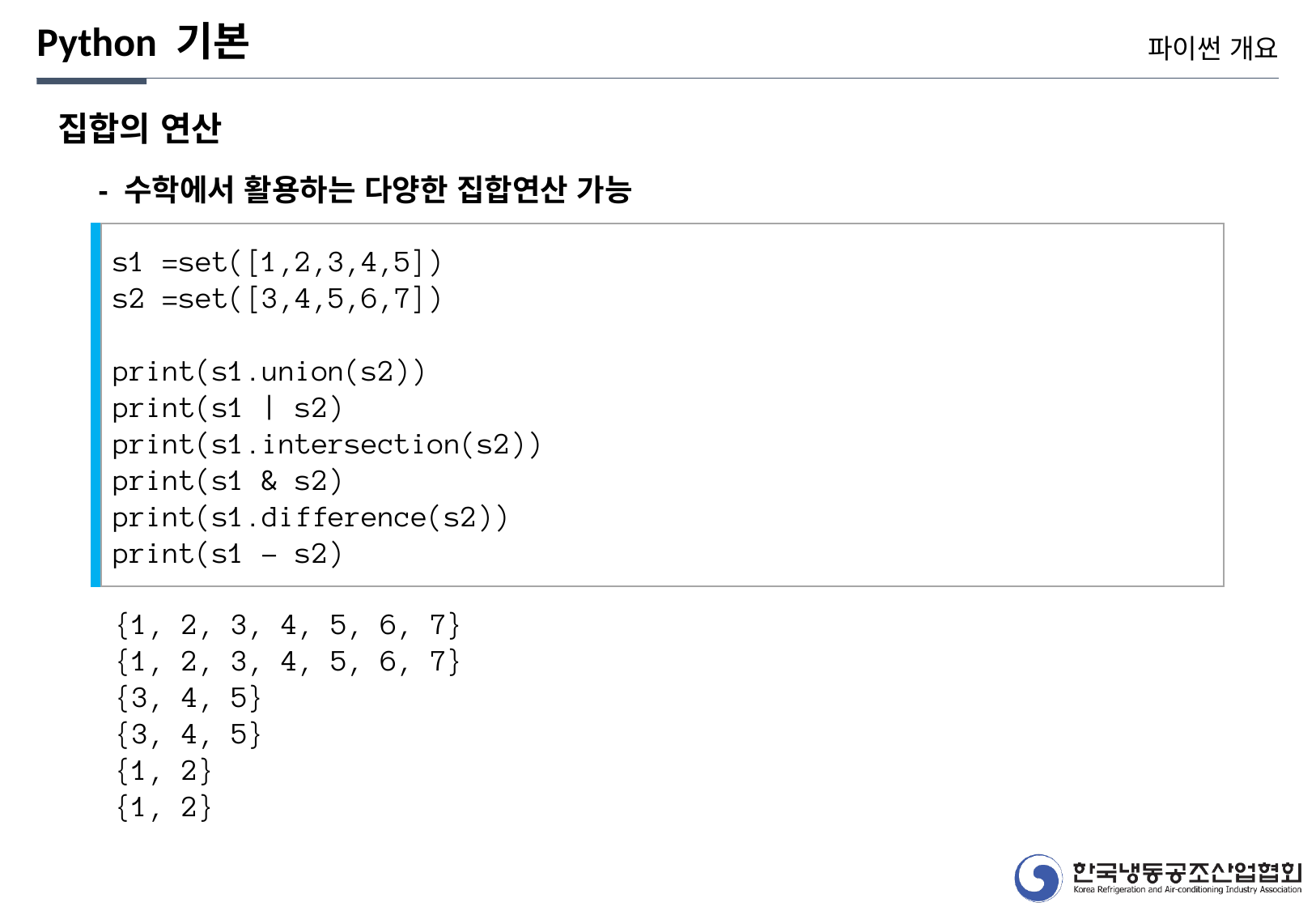

Python 기본
파이썬 개요
집합의 연산
- 수학에서 활용하는 다양한 집합연산 가능

s1 =set([1,2,3,4,5])
s2 =set([3,4,5,6,7])

print(s1.union(s2))
print(s1 | s2)
print(s1.intersection(s2))
print(s1 & s2)
print(s1.difference(s2))
print(s1 - s2)
{1, 2, 3, 4, 5, 6, 7}
{1, 2, 3, 4, 5, 6, 7}
{3, 4, 5}
{3, 4, 5}
{1, 2}
{1, 2}